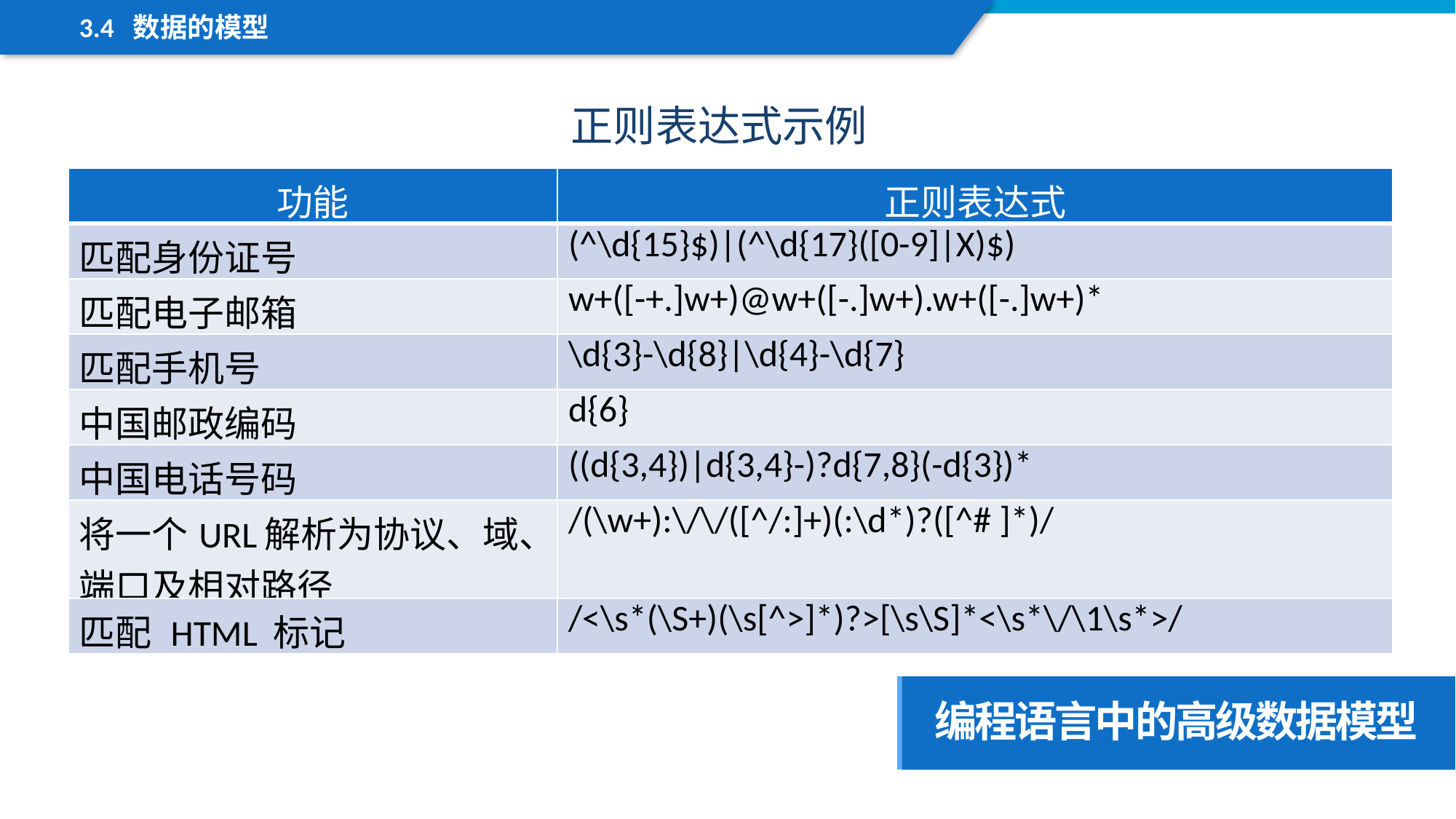

3.4  数据的模型
正则表达式示例
| 功能 | 正则表达式 |
| --- | --- |
| 匹配身份证号 | (^\d{15}$)|(^\d{17}([0-9]|X)$) |
| 匹配电子邮箱 | w+([-+.]w+)@w+([-.]w+).w+([-.]w+)\* |
| 匹配手机号 | \d{3}-\d{8}|\d{4}-\d{7} |
| 中国邮政编码 | d{6} |
| 中国电话号码 | ((d{3,4})|d{3,4}-)?d{7,8}(-d{3})\* |
| 将一个URL解析为协议、域、端口及相对路径 | /(\w+):\/\/([^/:]+)(:\d\*)?([^# ]\*)/ |
| 匹配 HTML 标记 | /<\s\*(\S+)(\s[^>]\*)?>[\s\S]\*<\s\*\/\1\s\*>/ |
编程语言中的高级数据模型